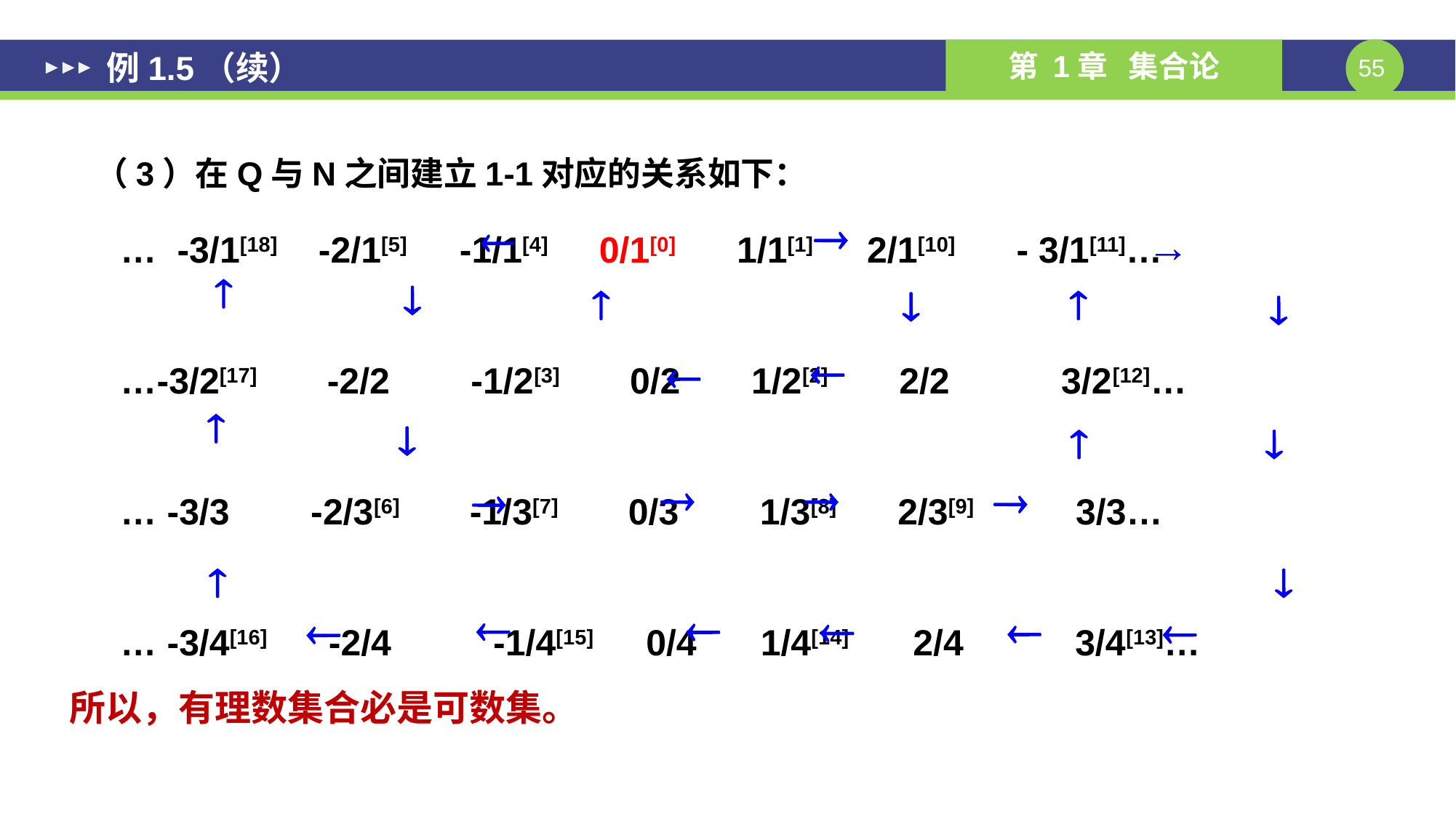

例1.5（续）
（3）在Q与N之间建立1-1对应的关系如下：
     …  -3/1[18]       -2/1[5]         -1/1[4]        0/1[0]      1/1[1]       2/1[10]      - 3/1[11]…

     …-3/2[17]            -2/2        -1/2[3]         0/2       1/2[2]       2/2           3/2[12]…

     … -3/3        -2/3[6]            -1/3[7]            0/3        1/3[8]      2/3[9]          3/3…

     … -3/4[16]      -2/4          -1/4[15]         0/4           1/4[14]        2/4           3/4[13]…
所以，有理数集合必是可数集。
→
←
→
↑
↓
↑
↓
↑
↓
←
←
↑
↓
 ↑
↓
 →
 →
→
→
↑
↓
←
←
←
←
←
←